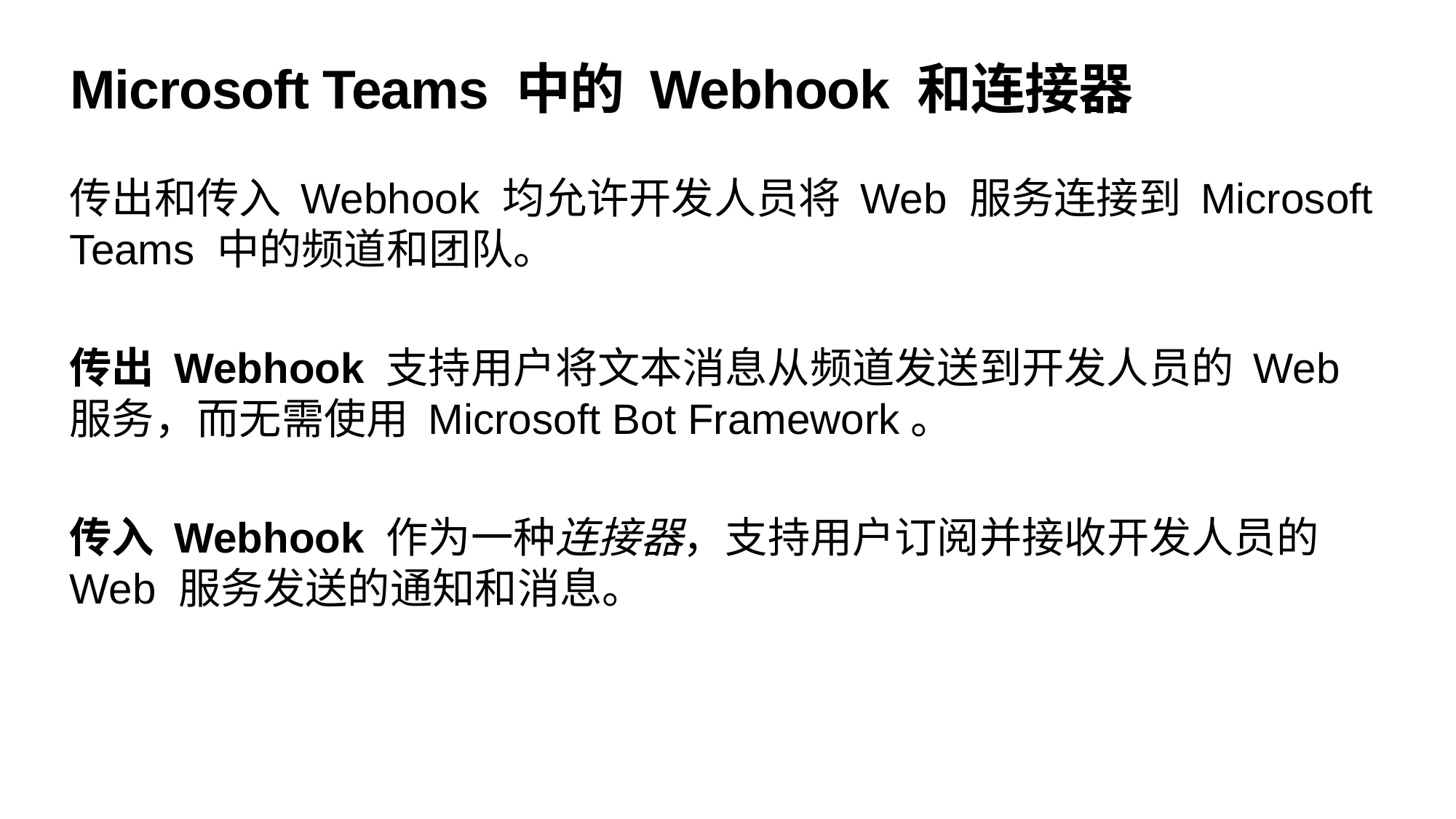

# Microsoft Teams 中的 Webhook 和连接器
传出和传入 Webhook 均允许开发人员将 Web 服务连接到 Microsoft Teams 中的频道和团队。

传出 Webhook 支持用户将文本消息从频道发送到开发人员的 Web
服务，而无需使用 Microsoft Bot Framework。

传入 Webhook 作为一种连接器，支持用户订阅并接收开发人员的 Web 服务发送的通知和消息。